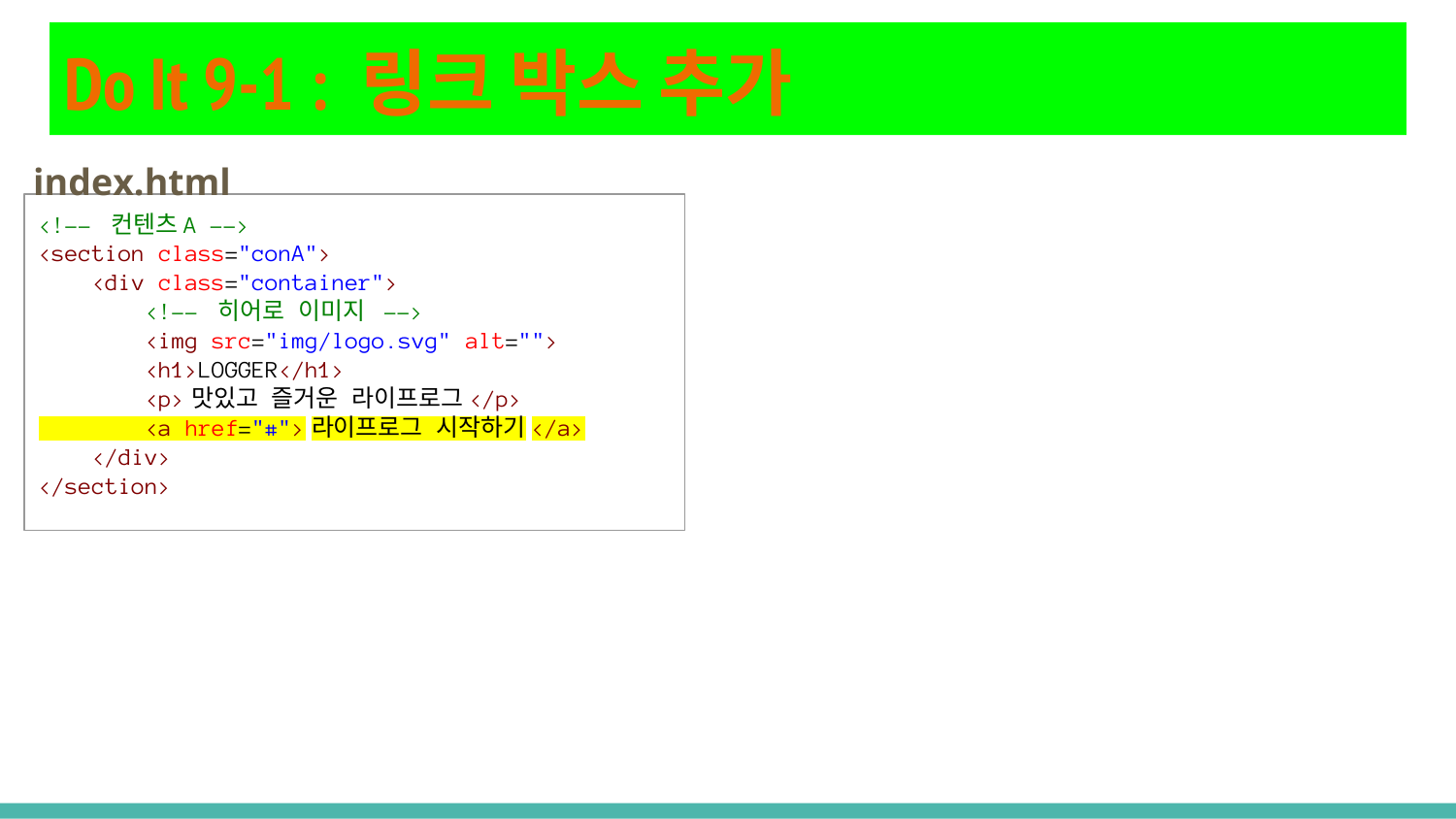

# Do It 9-1 : 링크 박스 추가
index.html
<!-- 컨텐츠A -->
<section class="conA">
    <div class="container">
        <!-- 히어로 이미지 -->
        <img src="img/logo.svg" alt="">
        <h1>LOGGER</h1>
        <p>맛있고 즐거운 라이프로그</p>
        <a href="#">라이프로그 시작하기</a>
    </div>
</section>